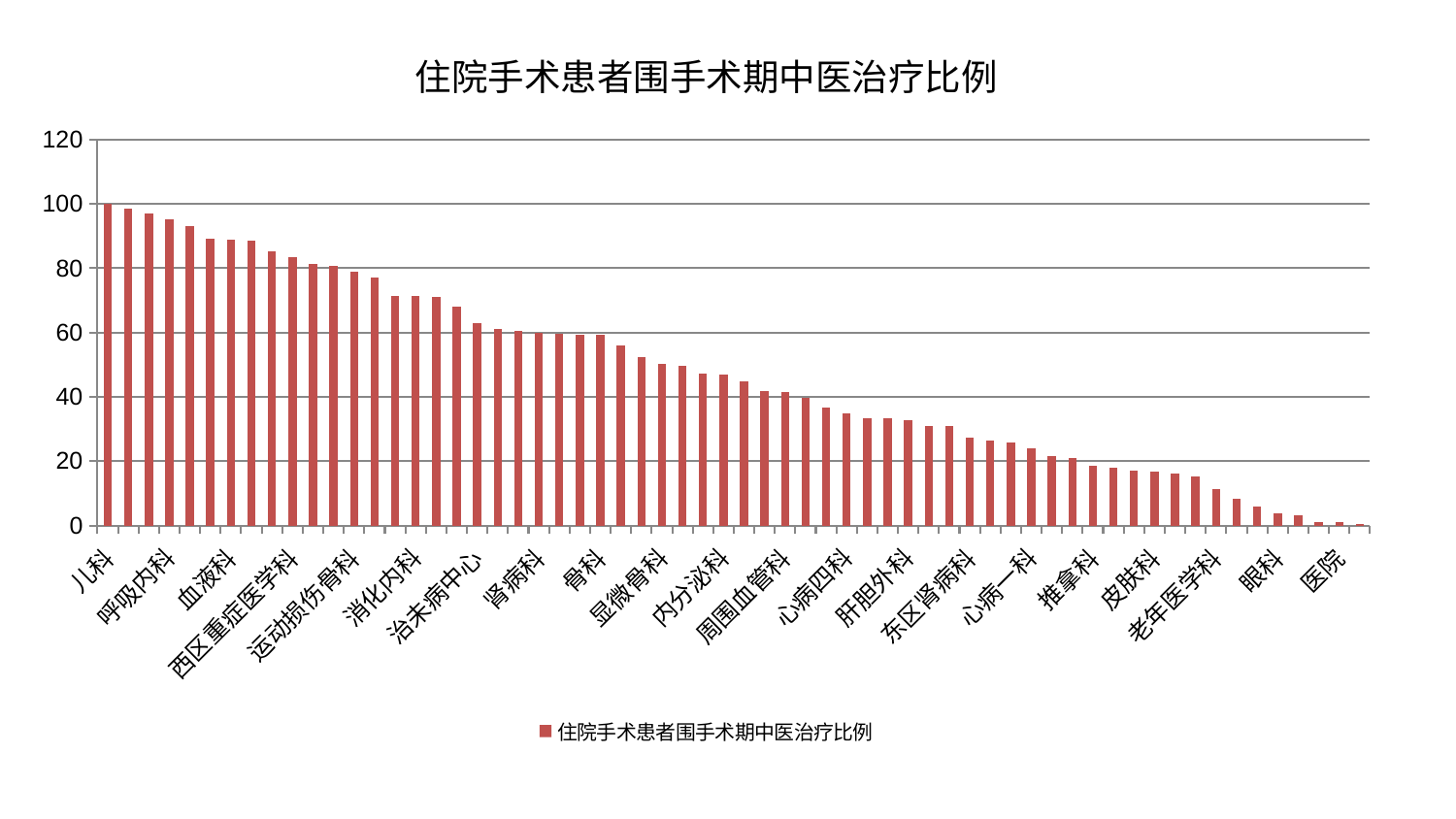

### Chart: 住院手术患者围手术期中医治疗比例

| Category | 住院手术患者围手术期中医治疗比例 |
|---|---|
| 儿科 | 100.0 |
| 耳鼻喉科 | 98.62782002943985 |
| 心病二科 | 97.09451638742854 |
| 呼吸内科 | 95.27241535102566 |
| 康复科 | 93.19247479534722 |
| 身心医学科 | 89.2290146434465 |
| 血液科 | 89.02323617821364 |
| 脑病三科 | 88.5496028249076 |
| 中医外治中心 | 85.19536654464794 |
| 西区重症医学科 | 83.56244006074799 |
| 心血管内科 | 81.23469872897779 |
| 乳腺甲状腺外科 | 80.61262369902428 |
| 运动损伤骨科 | 78.97441402654655 |
| 重症医学科 | 77.19013824376022 |
| 脊柱骨科 | 71.50572377280166 |
| 消化内科 | 71.48058242362558 |
| 神经内科 | 71.01959540947075 |
| 风湿病科 | 68.19721495925751 |
| 治未病中心 | 63.00367396104202 |
| 脑病二科 | 61.22349477853784 |
| 肿瘤内科 | 60.664132652961555 |
| 肾病科 | 59.85135551696757 |
| 小儿推拿科 | 59.565500427143675 |
| 综合内科 | 59.461519510321544 |
| 骨科 | 59.362336144213025 |
| 中医经典科 | 56.07962001349855 |
| 脾胃病科 | 52.33154602549731 |
| 显微骨科 | 50.32956906800245 |
| 脾胃科消化科合并 | 49.612794945448094 |
| 产科 | 47.17336217299472 |
| 内分泌科 | 46.9992057564963 |
| 普通外科 | 44.90190715884454 |
| 东区重症医学科 | 41.92046288178617 |
| 周围血管科 | 41.49362404407113 |
| 美容皮肤科 | 39.76193099693567 |
| 肛肠科 | 36.71059254619723 |
| 心病四科 | 34.96780638682729 |
| 口腔科 | 33.26593204299357 |
| 妇科 | 33.20714351073257 |
| 肝胆外科 | 32.69473384497481 |
| 关节骨科 | 31.048908876043857 |
| 创伤骨科 | 30.992461264420836 |
| 东区肾病科 | 27.158200170689 |
| 脑病一科 | 26.301334201953967 |
| 泌尿外科 | 25.781887245493486 |
| 心病一科 | 23.85915921994533 |
| 针灸科 | 21.537503044055192 |
| 胸外科 | 21.068332170189553 |
| 推拿科 | 18.51683574398784 |
| 小儿骨科 | 17.99506022326711 |
| 神经外科 | 17.10550339592828 |
| 皮肤科 | 16.8551009583483 |
| 妇二科 | 16.08833394199388 |
| 微创骨科 | 15.272922036869911 |
| 老年医学科 | 11.21057480453121 |
| 肾脏内科 | 8.172499351609954 |
| 妇科妇二科合并 | 6.024389822746325 |
| 眼科 | 3.7992620337563148 |
| 男科 | 3.09385934792811 |
| 心病三科 | 1.0970266363296235 |
| 医院 | 1.0879130594517252 |
| 肝病科 | 0.5455733204129478 |
268